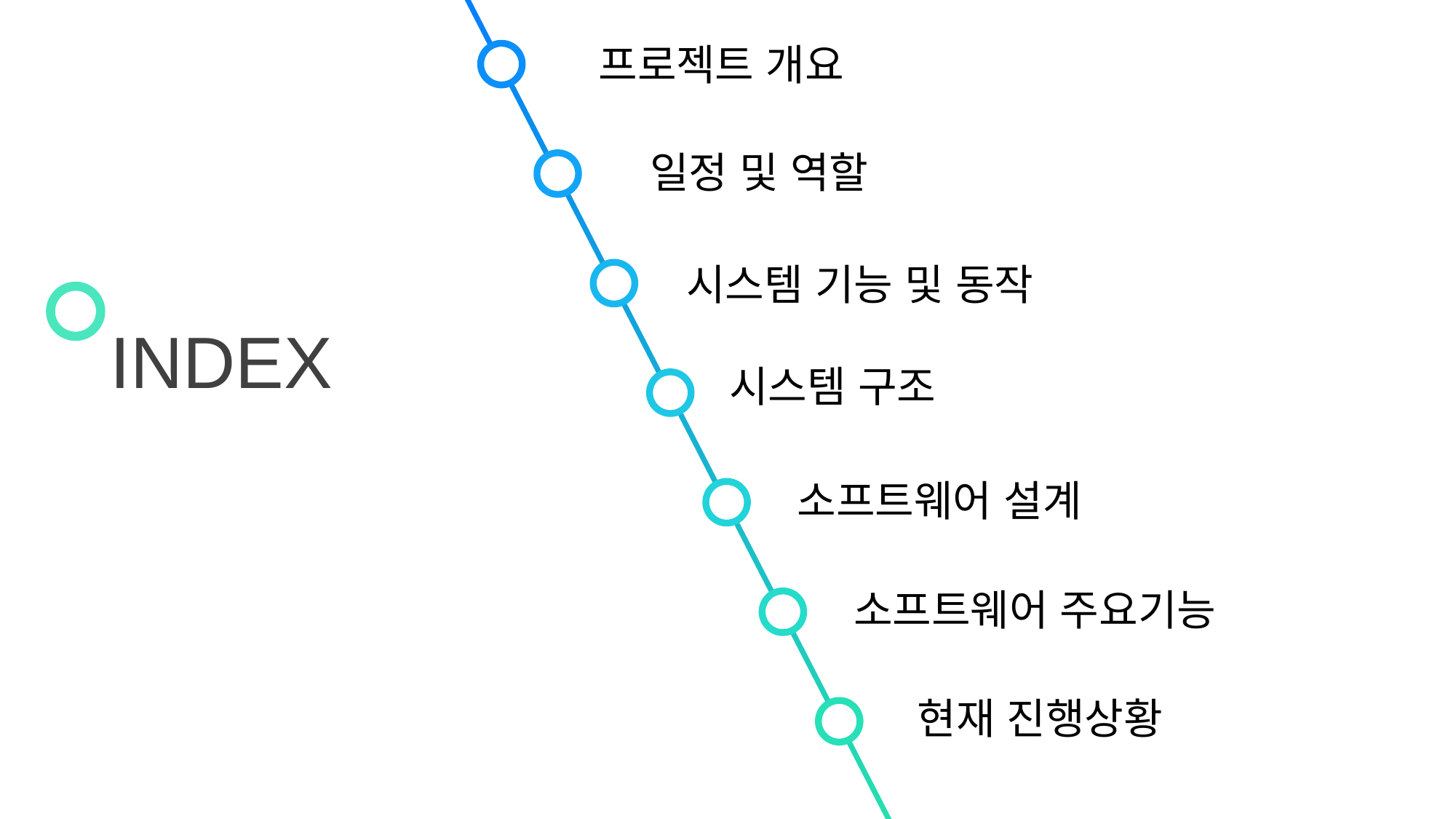

프로젝트 개요

일정 및 역할

시스템 기능 및 동작

INDEX
시스템 구조

소프트웨어 설계

소프트웨어 주요기능

현재 진행상황